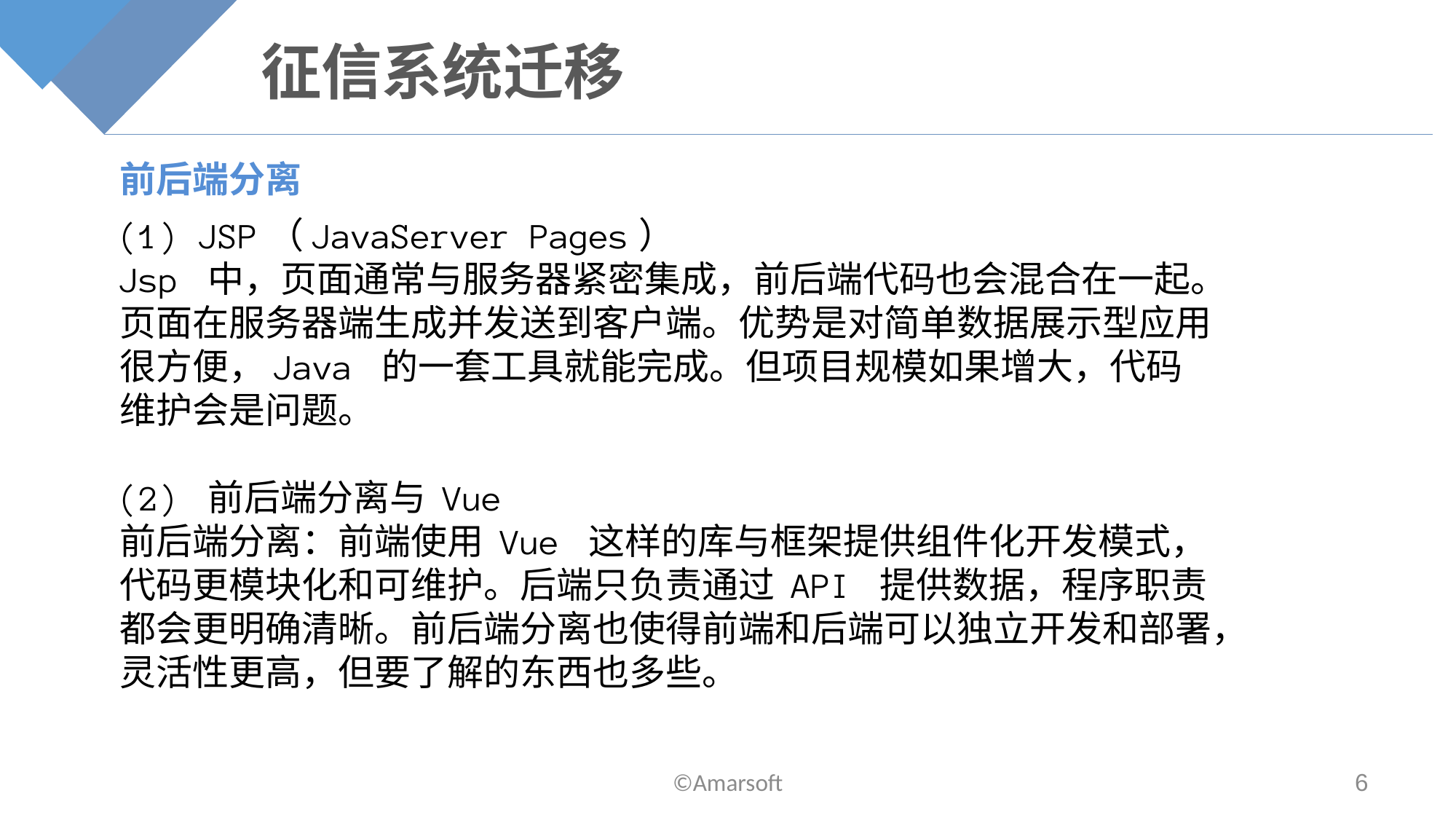

# 征信系统迁移
前后端分离
(1) JSP（JavaServer Pages）
Jsp 中，页面通常与服务器紧密集成，前后端代码也会混合在一起。页面在服务器端生成并发送到客户端。优势是对简单数据展示型应用很方便，Java 的一套工具就能完成。但项目规模如果增大，代码维护会是问题。

(2) 前后端分离与 Vue
前后端分离：前端使用 Vue 这样的库与框架提供组件化开发模式，代码更模块化和可维护。后端只负责通过 API 提供数据，程序职责都会更明确清晰。前后端分离也使得前端和后端可以独立开发和部署，灵活性更高，但要了解的东西也多些。
©Amarsoft
6